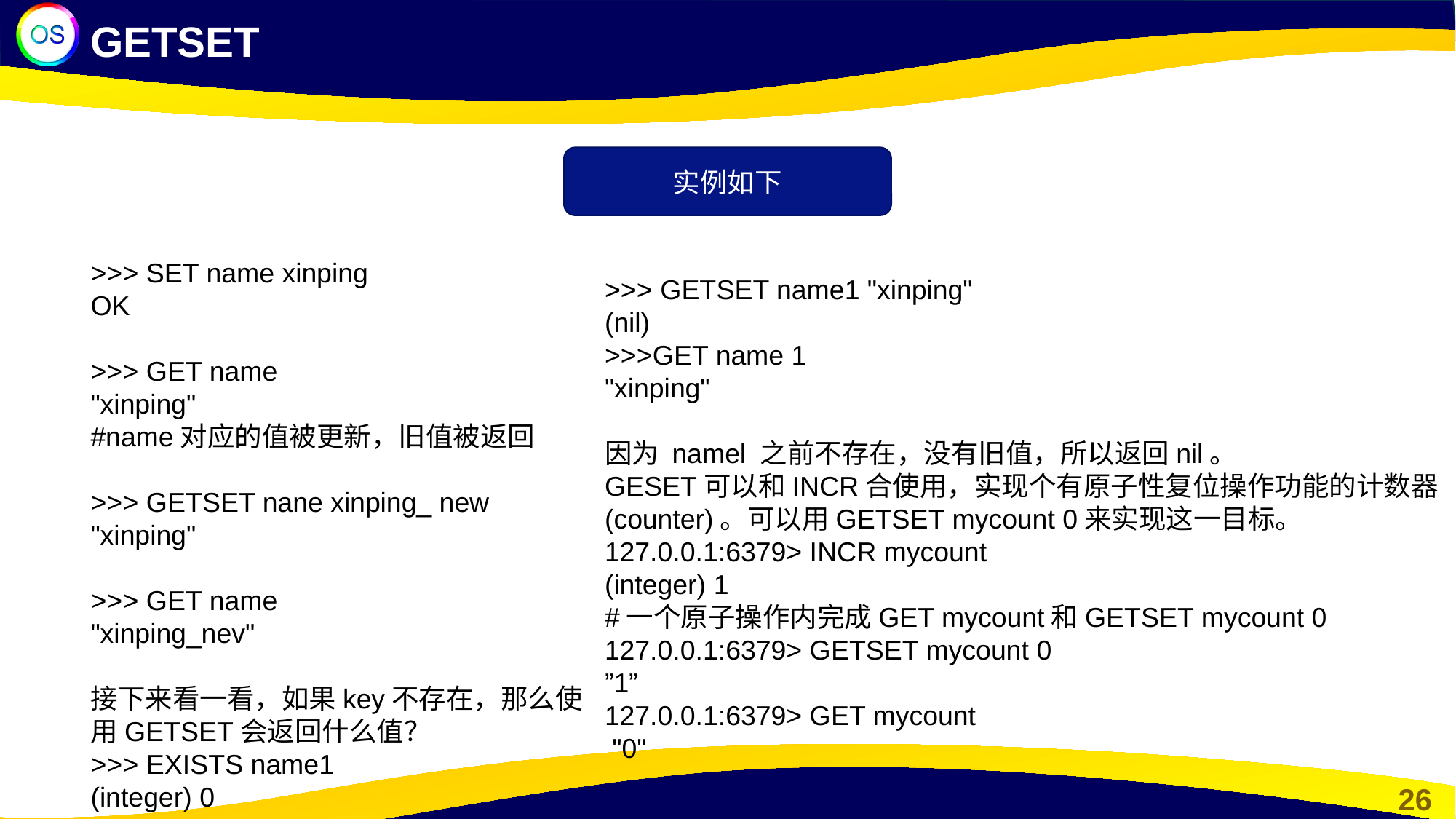

GETSET
实例如下
>>> SET name xinping
OK

>>> GET name
"xinping"
#name对应的值被更新，旧值被返回

>>> GETSET nane xinping_ new
"xinping"

>>> GET name
"xinping_nev"

接下来看一看，如果key不存在，那么使用GETSET会返回什么值？
>>> EXISTS name1
(integer) 0
>>> GETSET name1 "xinping"
(nil)
>>>GET name 1
"xinping"

因为 namel 之前不存在，没有旧值，所以返回nil。
GESET可以和INCR合使用，实现个有原子性复位操作功能的计数器(counter)。可以用GETSET mycount 0来实现这一目标。
127.0.0.1:6379> INCR mycount
(integer) 1
#一个原子操作内完成GET mycount和GETSET mycount 0
127.0.0.1:6379> GETSET mycount 0
”1”
127.0.0.1:6379> GET mycount
 "0"